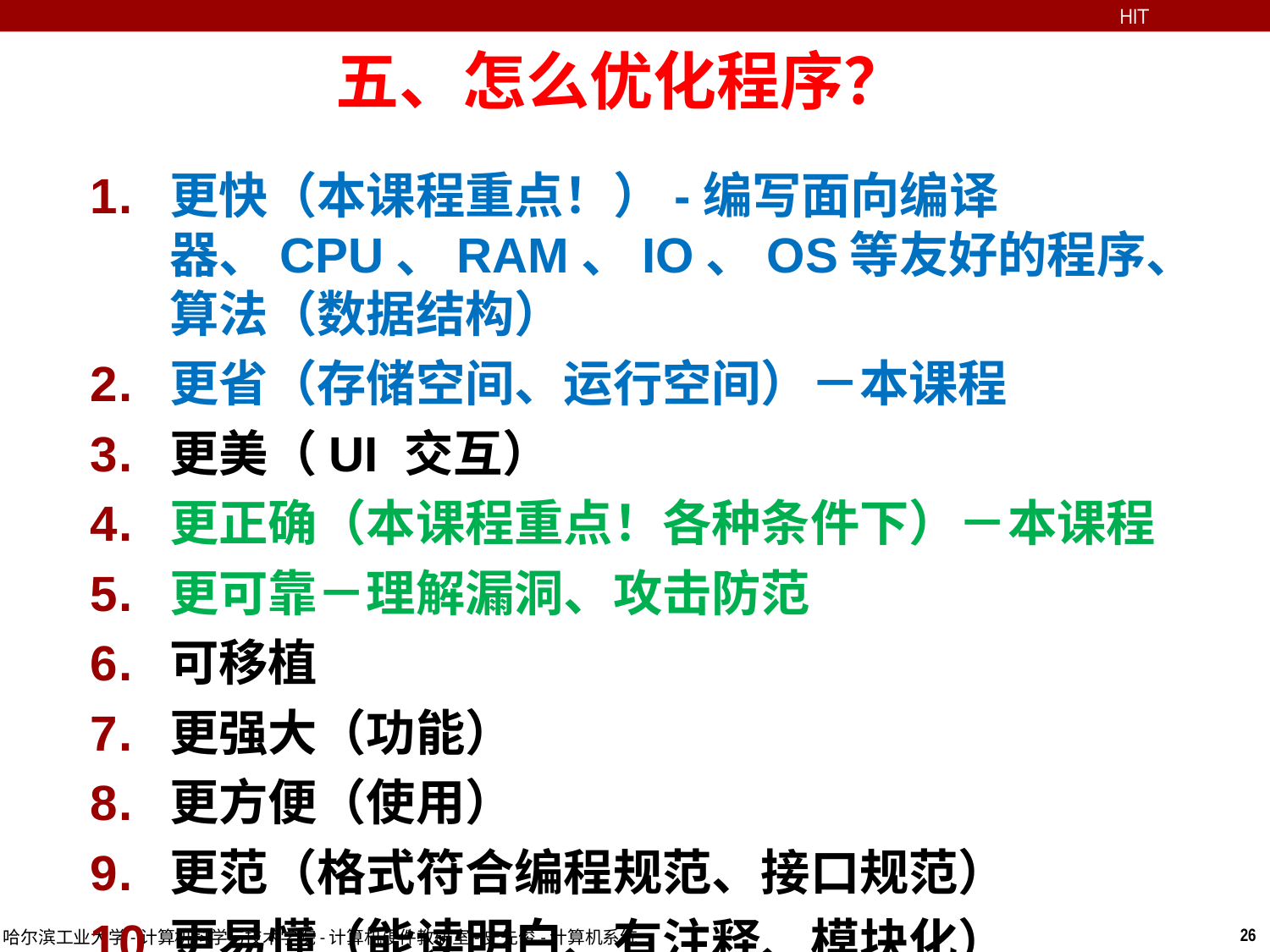

HIT
五、怎么优化程序？
更快（本课程重点！）-编写面向编译器、CPU、RAM、IO、OS等友好的程序、算法（数据结构）
更省（存储空间、运行空间）－本课程
更美（UI 交互）
更正确（本课程重点！各种条件下）－本课程
更可靠－理解漏洞、攻击防范
可移植
更强大（功能）
更方便（使用）
更范（格式符合编程规范、接口规范）
更易懂（能读明白、有注释、模块化）